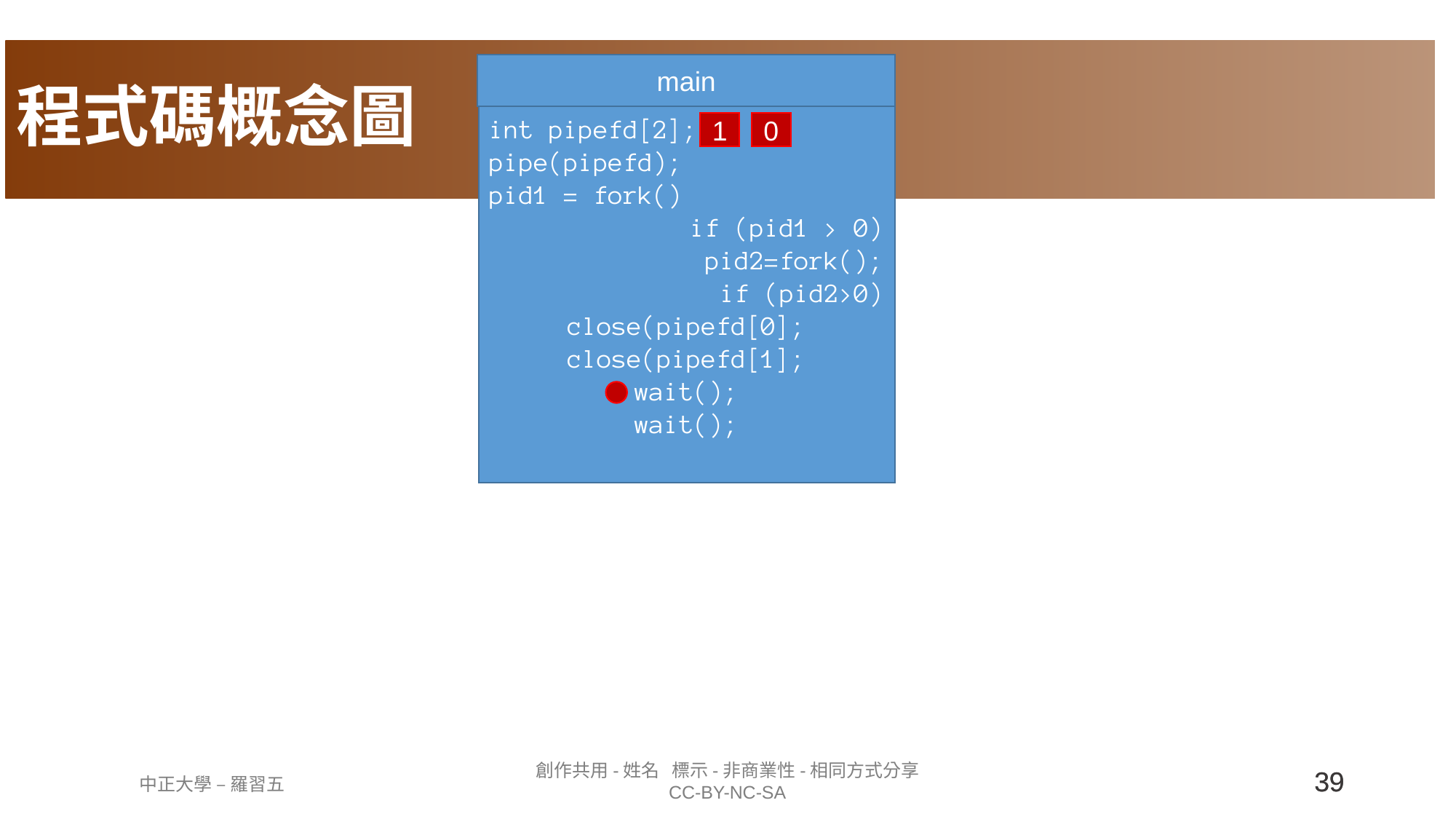

# 程式碼概念圖
main
int pipefd[2];
pipe(pipefd);
pid1 = fork()
if (pid1 > 0)
pid2=fork();
if (pid2>0)
close(pipefd[0];
close(pipefd[1];
wait();
wait();
1
0